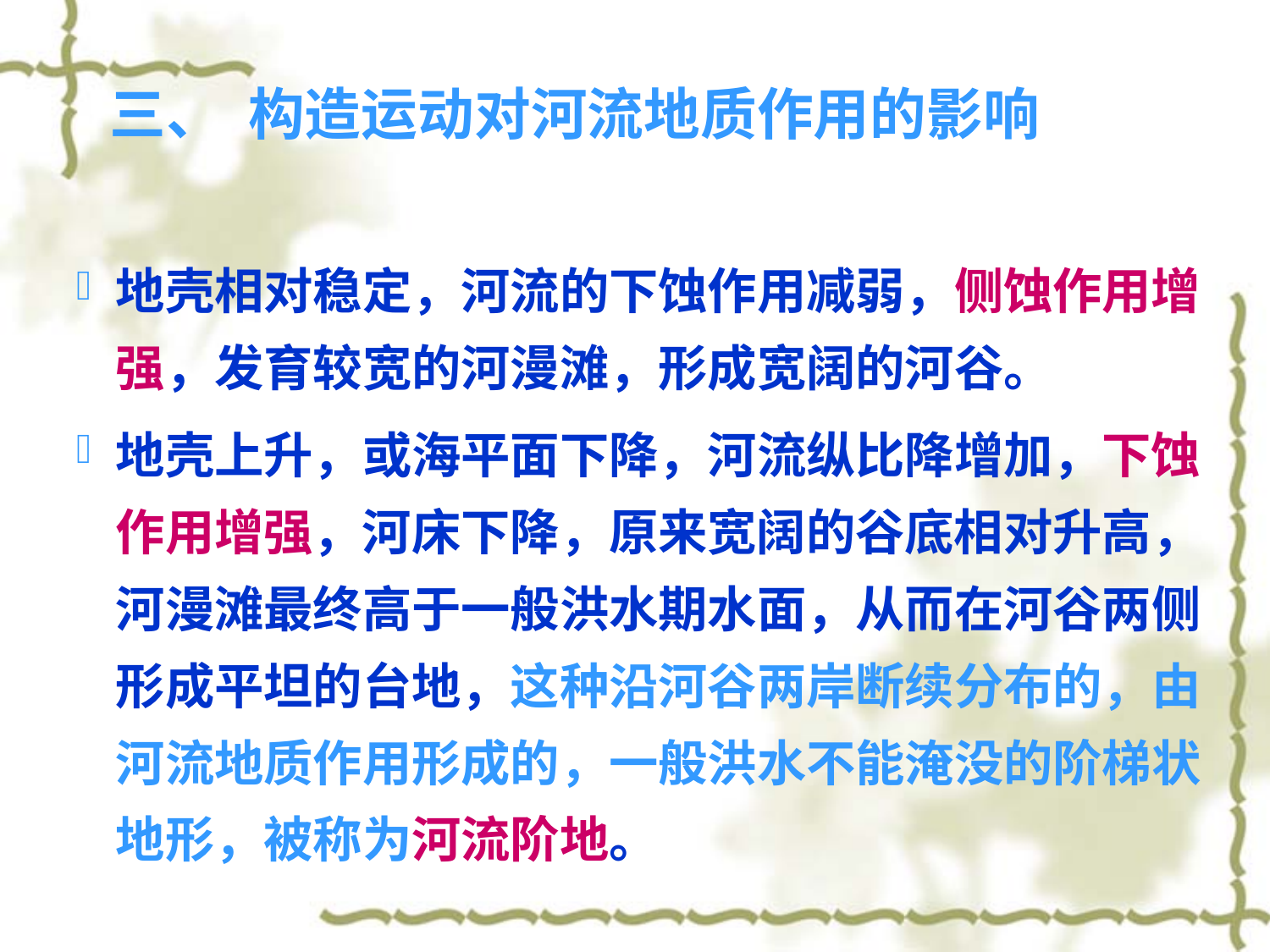

# 三、  构造运动对河流地质作用的影响
地壳相对稳定，河流的下蚀作用减弱，侧蚀作用增强，发育较宽的河漫滩，形成宽阔的河谷。
地壳上升，或海平面下降，河流纵比降增加，下蚀作用增强，河床下降，原来宽阔的谷底相对升高，河漫滩最终高于一般洪水期水面，从而在河谷两侧形成平坦的台地，这种沿河谷两岸断续分布的，由河流地质作用形成的，一般洪水不能淹没的阶梯状地形，被称为河流阶地。